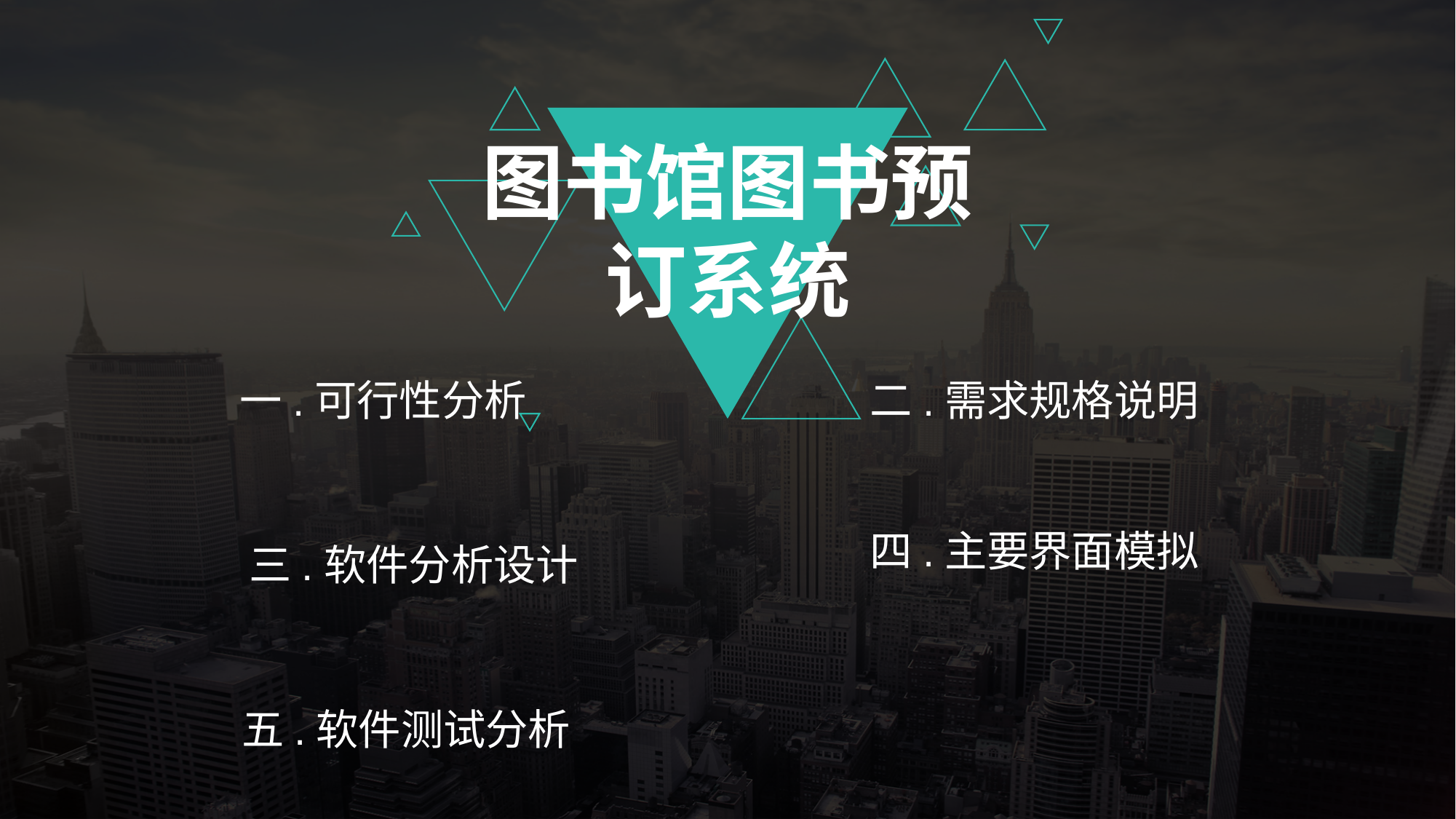

图书馆图书预订系统
一.可行性分析
二.需求规格说明
四.主要界面模拟
三.软件分析设计
五.软件测试分析